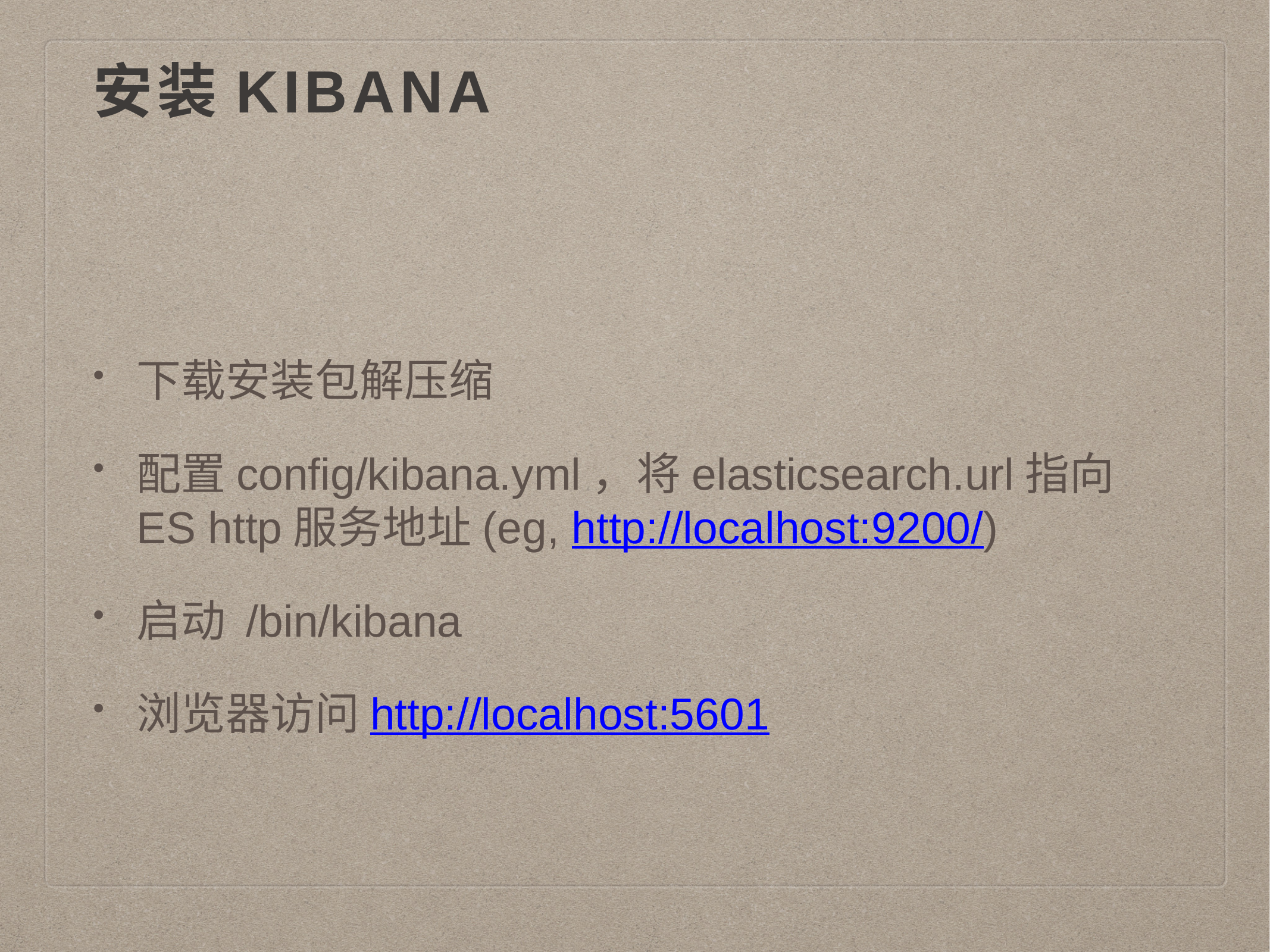

# 安装Kibana
下载安装包解压缩
配置config/kibana.yml，将elasticsearch.url指向ES http服务地址(eg, http://localhost:9200/)
启动 /bin/kibana
浏览器访问http://localhost:5601
7